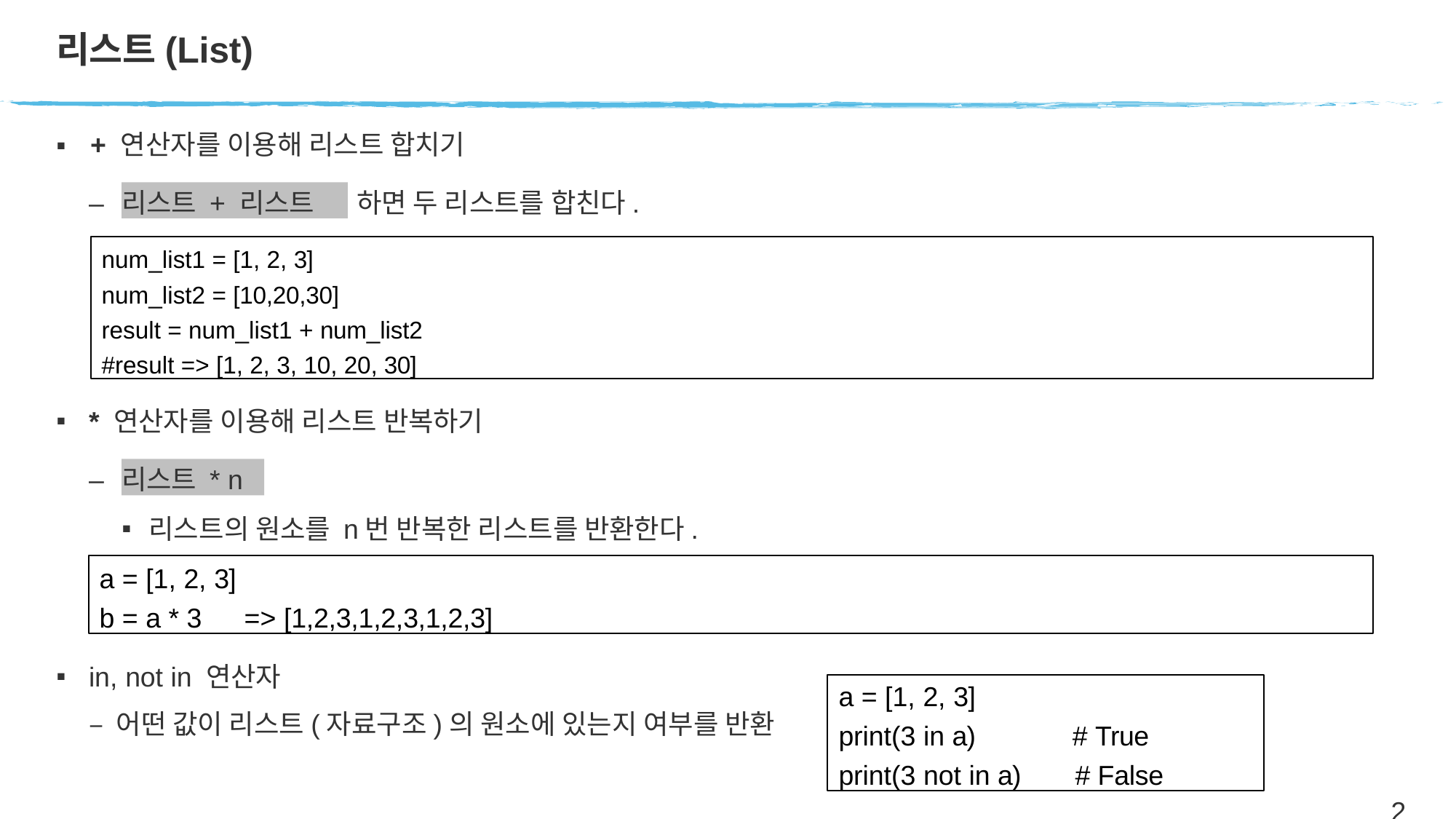

# 리스트(List)
▪	+ 연산자를 이용해 리스트 합치기
리스트 + 리스트
–
하면 두 리스트를 합친다.
num_list1 = [1, 2, 3]
num_list2 = [10,20,30]
result = num_list1 + num_list2 #result => [1, 2, 3, 10, 20, 30]
* 연산자를 이용해 리스트 반복하기
리스트 * n
–
리스트의 원소를 n번 반복한 리스트를 반환한다.
a = [1, 2, 3]
b = a * 3	=> [1,2,3,1,2,3,1,2,3]
in, not in 연산자
– 어떤 값이 리스트(자료구조)의 원소에 있는지 여부를 반환
a = [1, 2, 3]
print(3 in a)	# True
print(3 not in a)	# False
28